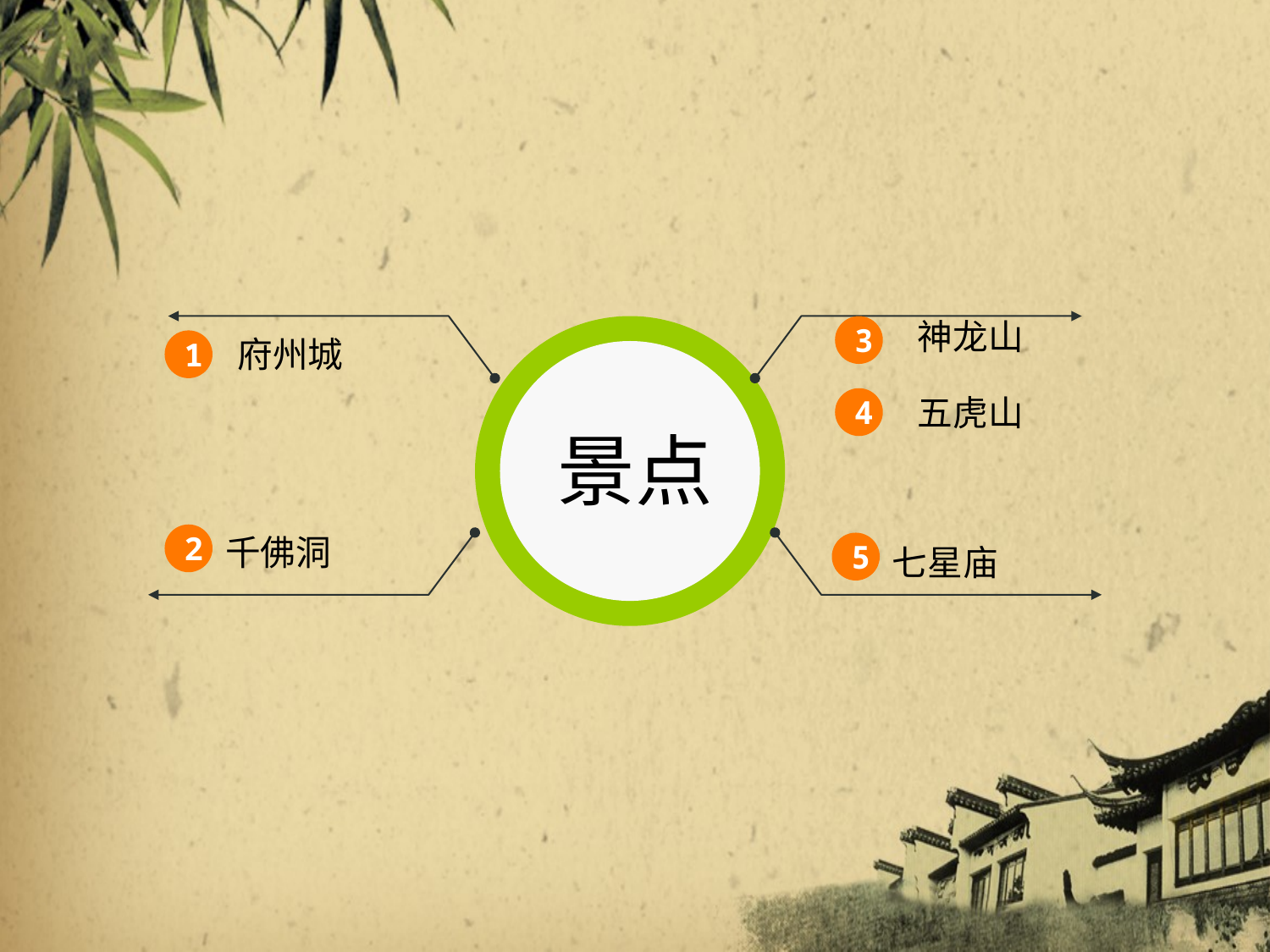

神龙山

3
府州城
1
五虎山
4
景点
2
千佛洞

5
七星庙